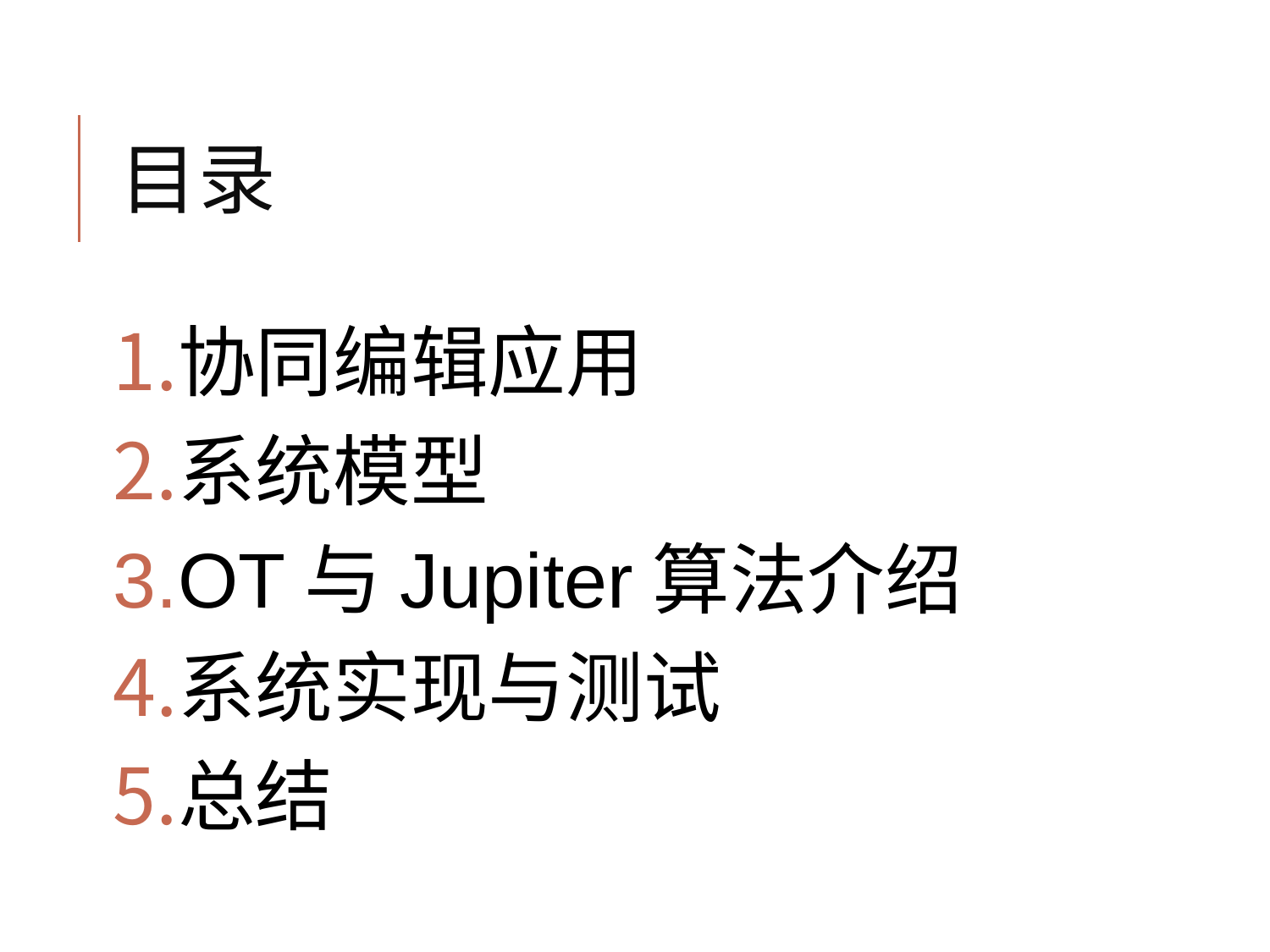

# 目录
协同编辑应用
系统模型
OT与Jupiter算法介绍
系统实现与测试
总结